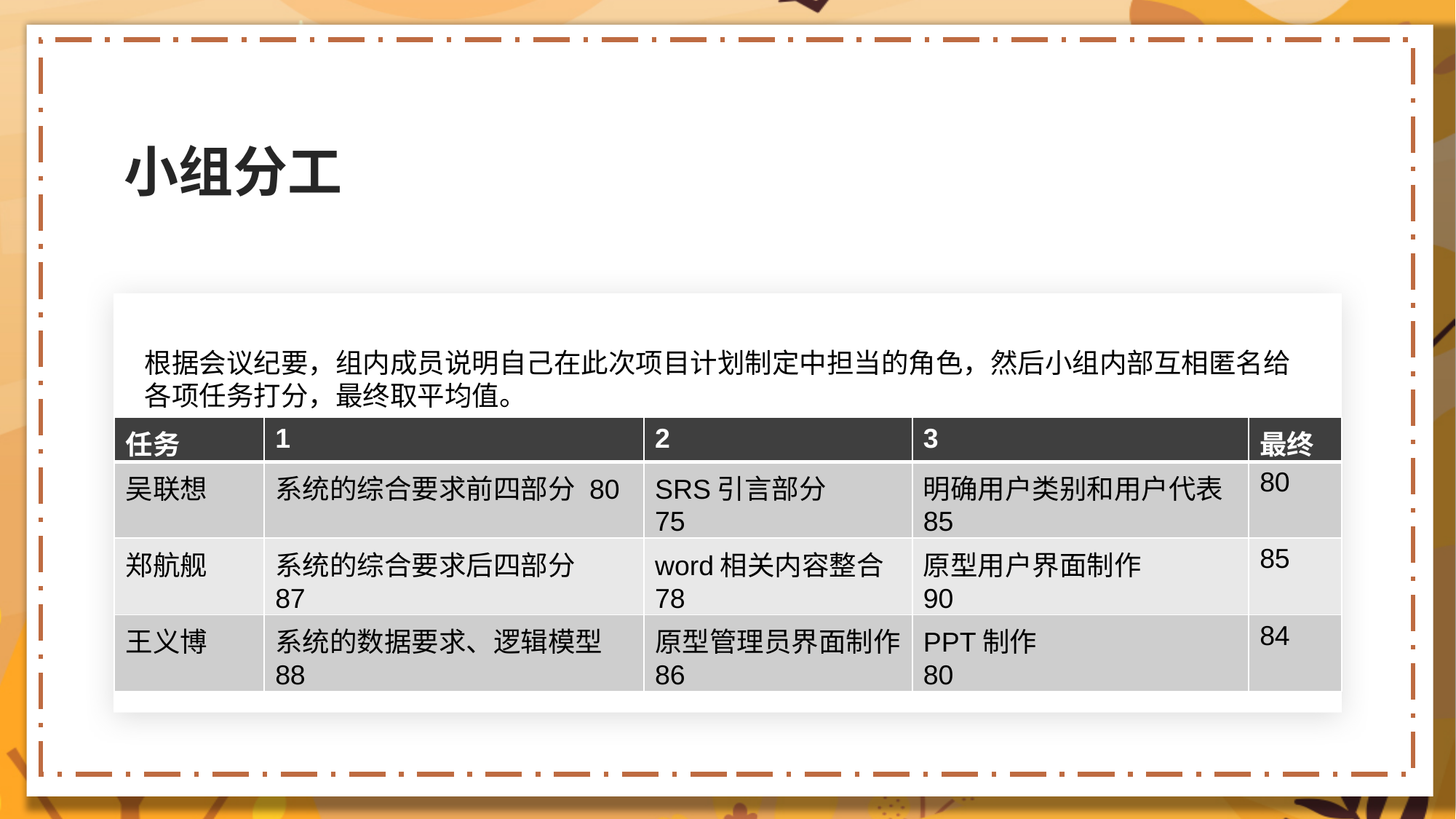

小组分工

根据会议纪要，组内成员说明自己在此次项目计划制定中担当的角色，然后小组内部互相匿名给各项任务打分，最终取平均值。
| 任务 | 1 | 2 | 3 | 最终 |
| --- | --- | --- | --- | --- |
| 吴联想 | 系统的综合要求前四部分 80 | SRS引言部分 75 | 明确用户类别和用户代表 85 | 80 |
| 郑航舰 | 系统的综合要求后四部分 87 | word相关内容整合 78 | 原型用户界面制作 90 | 85 |
| 王义博 | 系统的数据要求、逻辑模型 88 | 原型管理员界面制作 86 | PPT制作 80 | 84 |